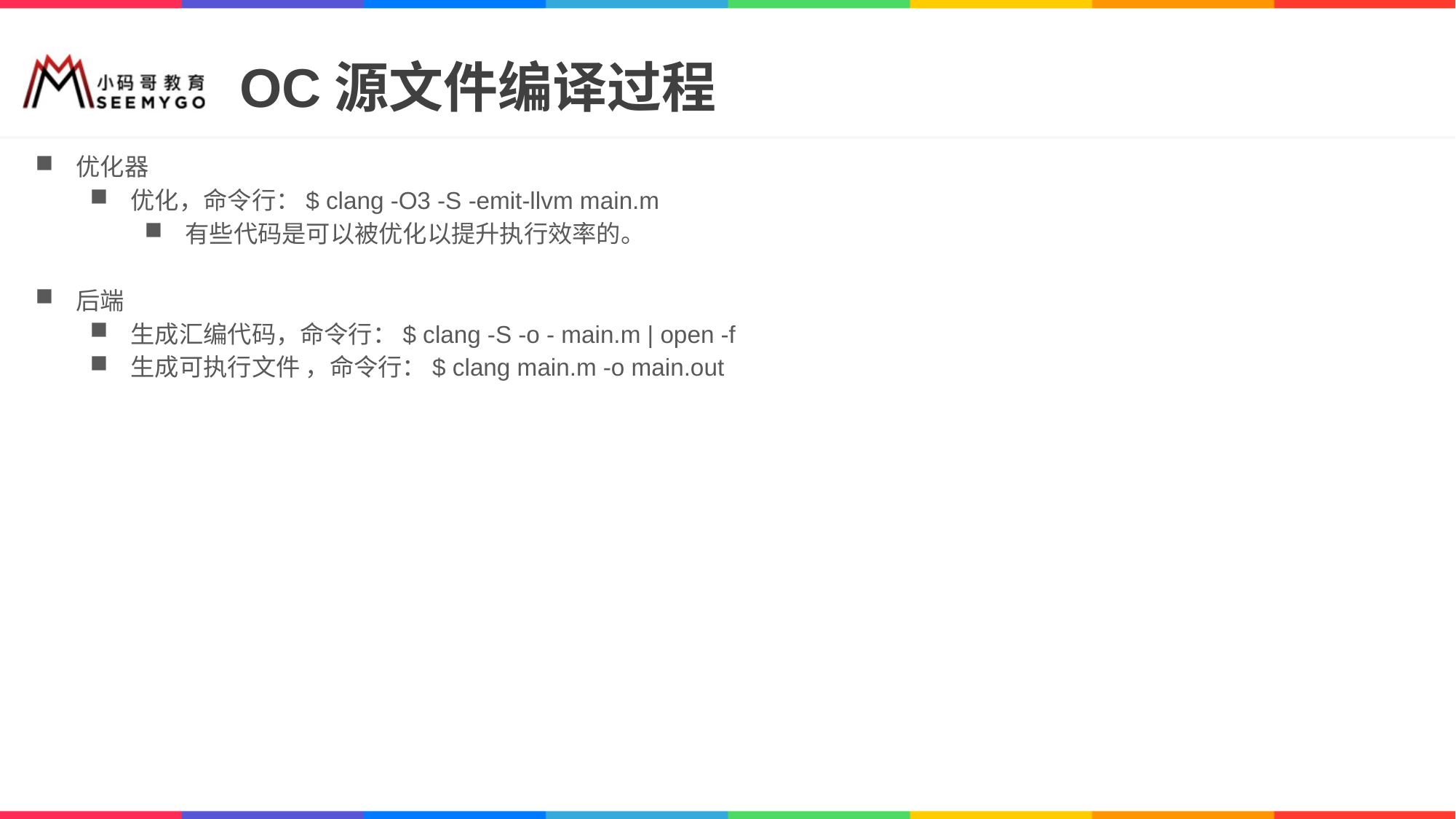

# OC源文件编译过程
优化器
优化，命令行：$ clang -O3 -S -emit-llvm main.m
有些代码是可以被优化以提升执行效率的。

后端
生成汇编代码，命令行：$ clang -S -o - main.m | open -f
生成可执行文件 ，命令行：$ clang main.m -o main.out